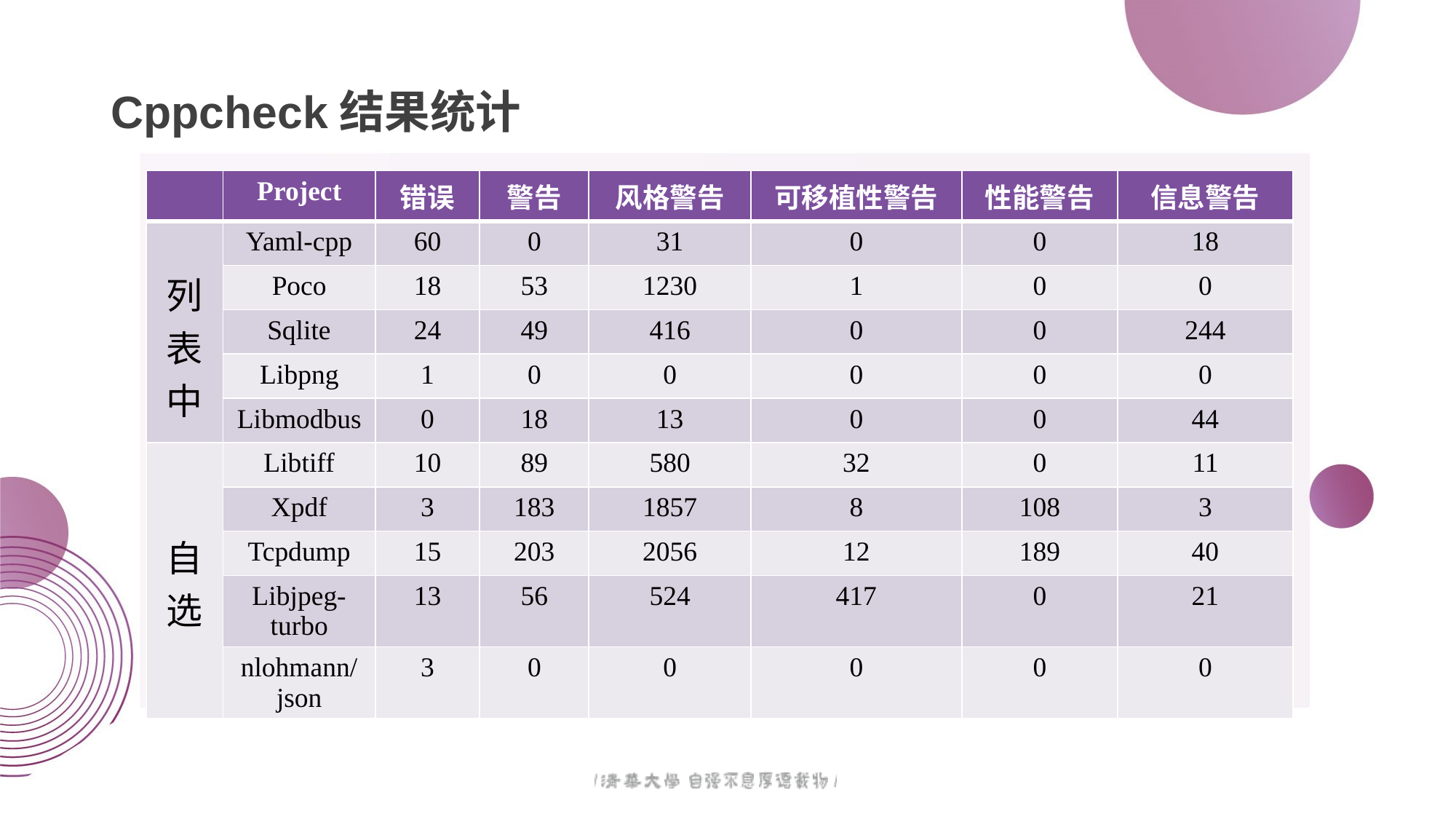

# Cppcheck结果统计
|  | Project | 错误 | 警告 | 风格警告 | 可移植性警告 | 性能警告 | 信息警告 |
| --- | --- | --- | --- | --- | --- | --- | --- |
| 列表中 | Yaml-cpp | 60 | 0 | 31 | 0 | 0 | 18 |
|  | Poco | 18 | 53 | 1230 | 1 | 0 | 0 |
|  | Sqlite | 24 | 49 | 416 | 0 | 0 | 244 |
|  | Libpng | 1 | 0 | 0 | 0 | 0 | 0 |
|  | Libmodbus | 0 | 18 | 13 | 0 | 0 | 44 |
| 自选 | Libtiff | 10 | 89 | 580 | 32 | 0 | 11 |
|  | Xpdf | 3 | 183 | 1857 | 8 | 108 | 3 |
|  | Tcpdump | 15 | 203 | 2056 | 12 | 189 | 40 |
|  | Libjpeg-turbo | 13 | 56 | 524 | 417 | 0 | 21 |
|  | nlohmann/json | 3 | 0 | 0 | 0 | 0 | 0 |